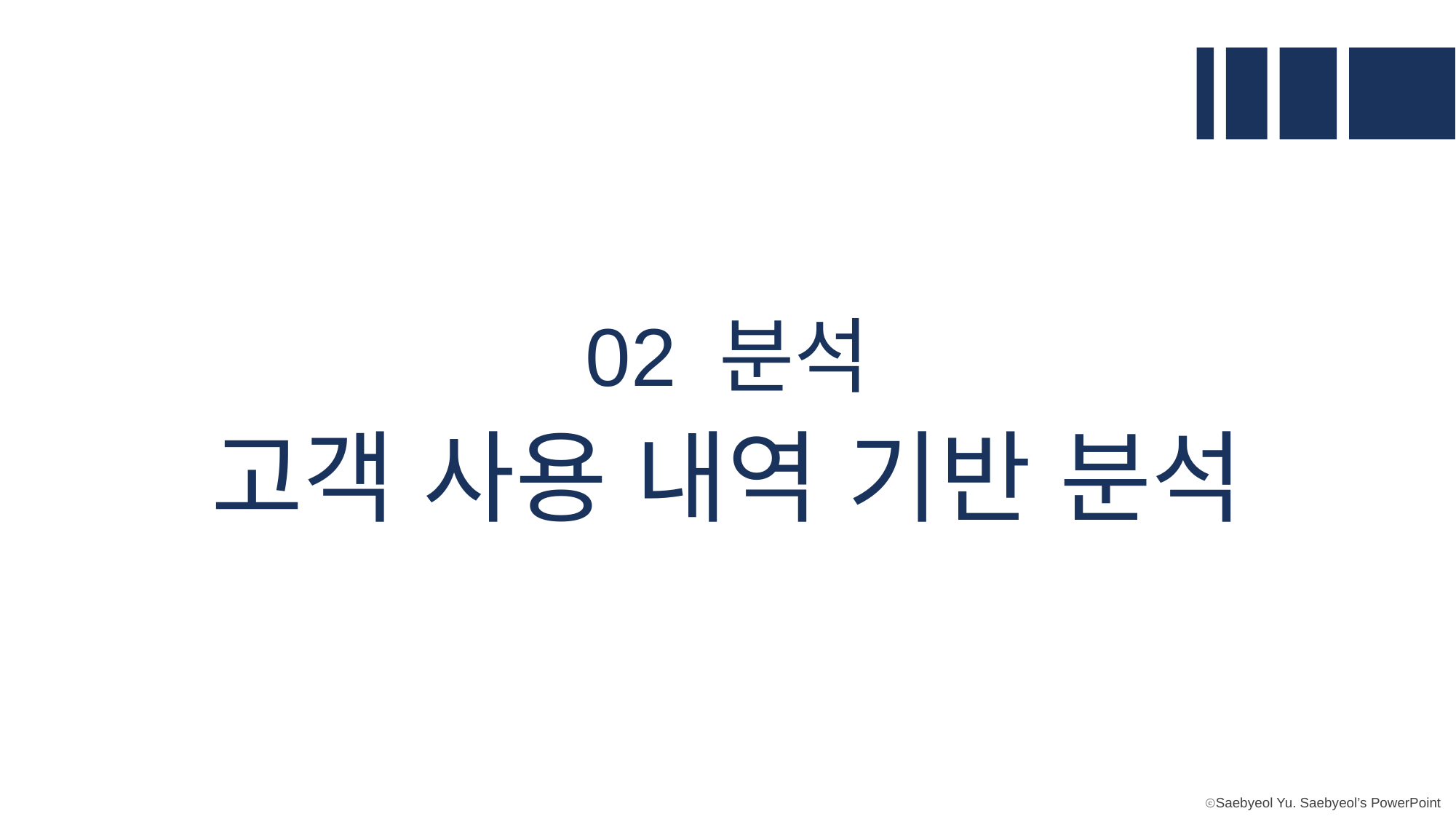

02 분석
고객 사용 내역 기반 분석